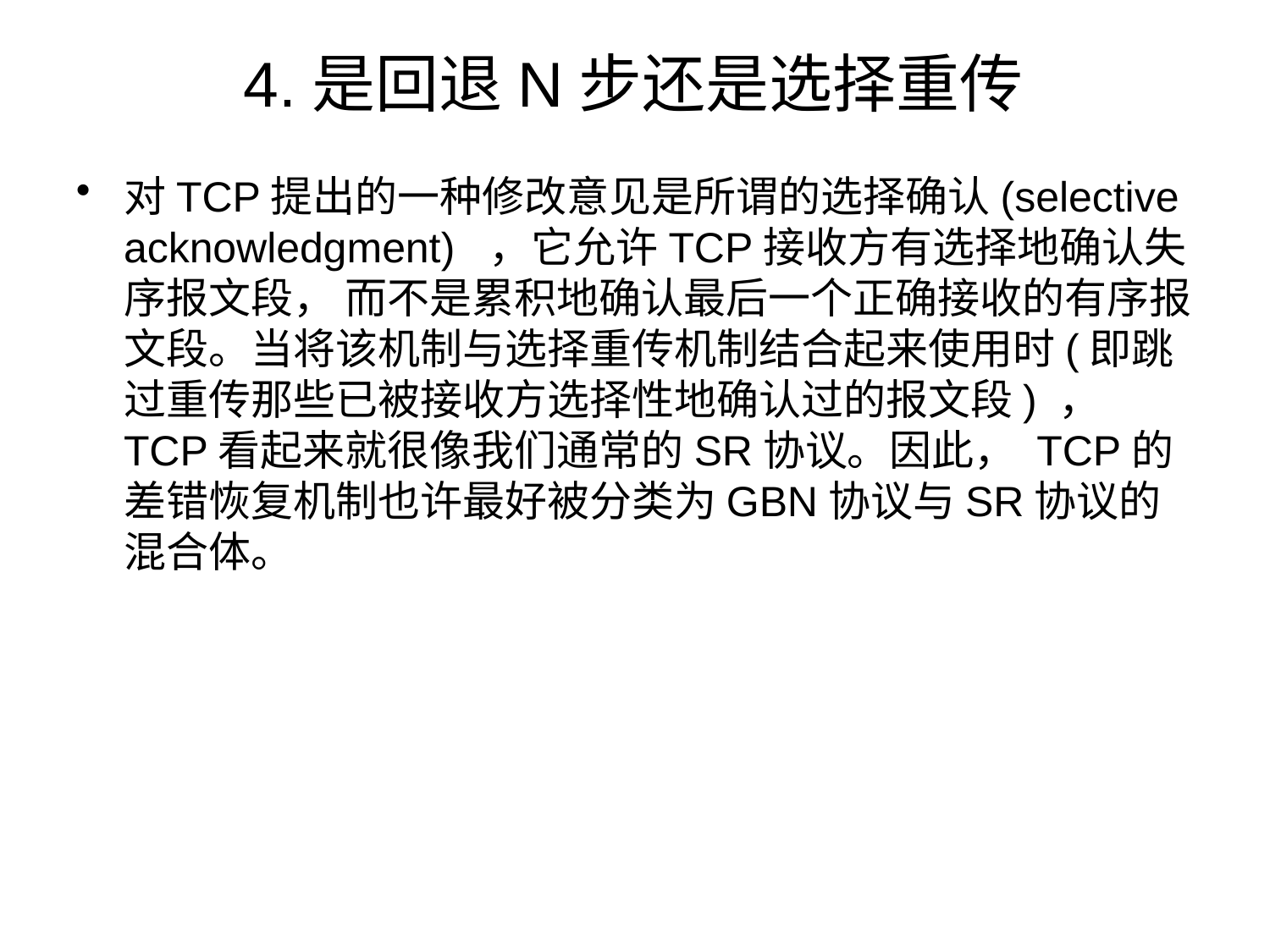

# 4.是回退N步还是选择重传
对TCP提出的一种修改意见是所谓的选择确认(selective acknowledgment)  ，它允许TCP接收方有选择地确认失序报文段， 而不是累积地确认最后一个正确接收的有序报文段。当将该机制与选择重传机制结合起来使用时(即跳过重传那些已被接收方选择性地确认过的报文段) ， TCP看起来就很像我们通常的SR协议。因此， TCP的差错恢复机制也许最好被分类为GBN协议与SR协议的混合体。